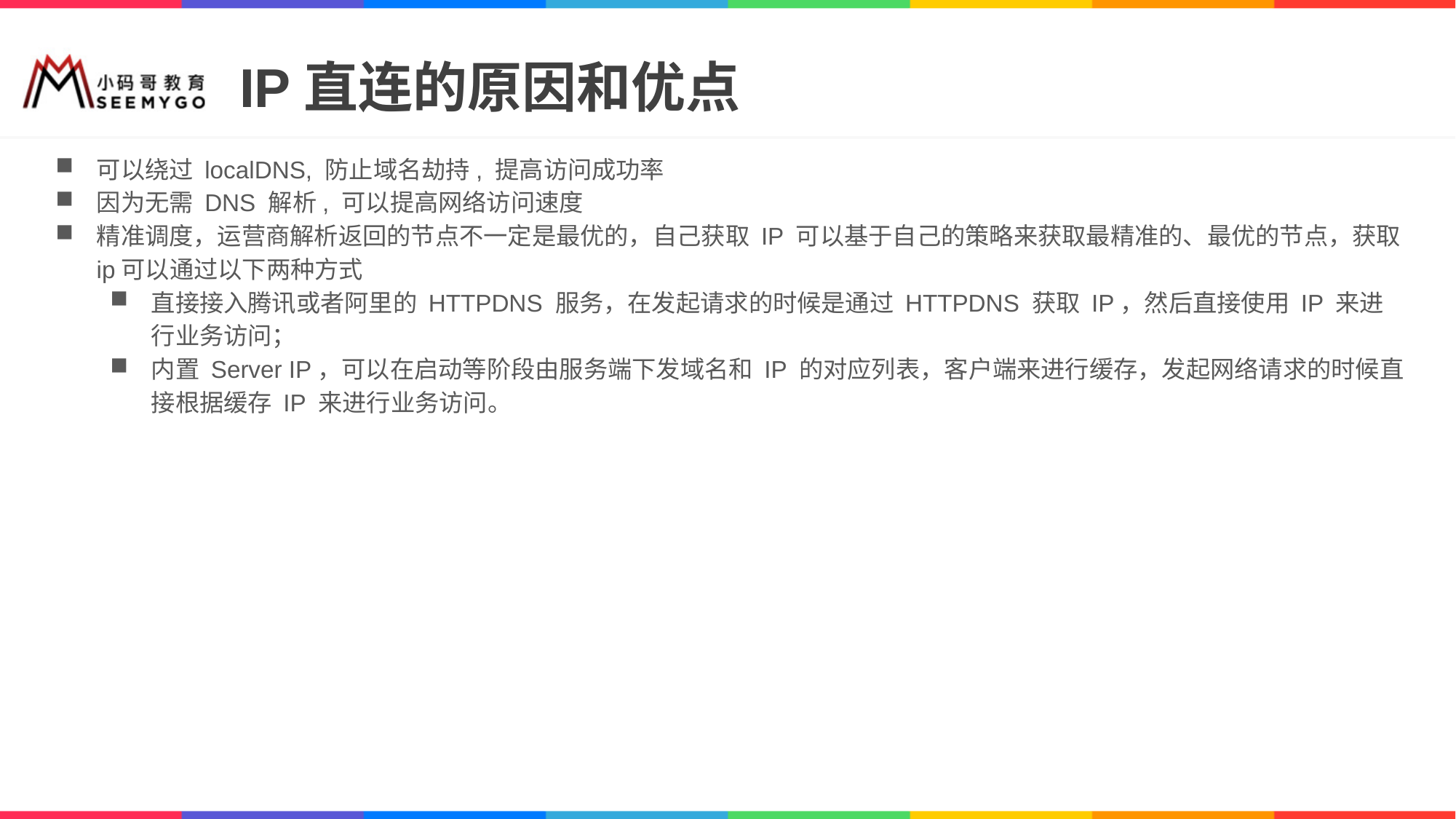

# IP直连的原因和优点
可以绕过 localDNS, 防止域名劫持, 提高访问成功率
因为无需 DNS 解析, 可以提高网络访问速度
精准调度，运营商解析返回的节点不一定是最优的，自己获取 IP 可以基于自己的策略来获取最精准的、最优的节点，获取ip可以通过以下两种方式
直接接入腾讯或者阿里的 HTTPDNS 服务，在发起请求的时候是通过 HTTPDNS 获取 IP，然后直接使用 IP 来进行业务访问；
内置 Server IP，可以在启动等阶段由服务端下发域名和 IP 的对应列表，客户端来进行缓存，发起网络请求的时候直接根据缓存 IP 来进行业务访问。